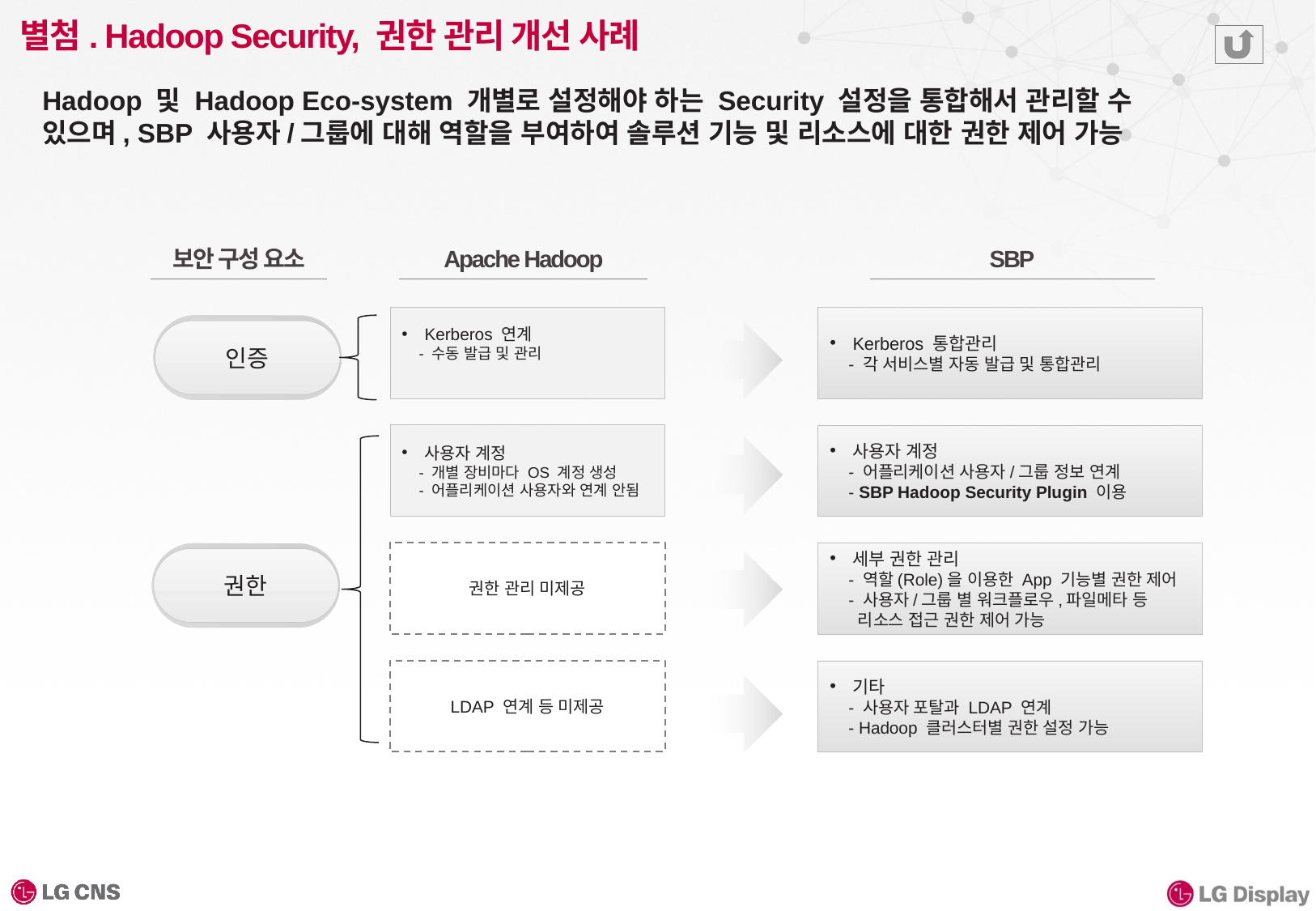

# 별첨. Hadoop Security, 권한 관리 개선 사례

Hadoop 및 Hadoop Eco-system 개별로 설정해야 하는 Security 설정을 통합해서 관리할 수 있으며, SBP 사용자/그룹에 대해 역할을 부여하여 솔루션 기능 및 리소스에 대한 권한 제어 가능
보안 구성 요소
Apache Hadoop
SBP
Kerberos 통합관리
    - 각 서비스별 자동 발급 및 통합관리
Kerberos 연계
    - 수동 발급 및 관리

인증

사용자 계정
    - 개별 장비마다 OS 계정 생성
    - 어플리케이션 사용자와 연계 안됨
사용자 계정
    - 어플리케이션 사용자/그룹 정보 연계
    - SBP Hadoop Security Plugin 이용

권한 관리 미제공
세부 권한 관리
    - 역할(Role)을 이용한 App 기능별 권한 제어
    - 사용자/그룹 별 워크플로우,파일메타 등
      리소스 접근 권한 제어 가능

권한

LDAP 연계 등 미제공
기타
    - 사용자 포탈과 LDAP 연계
    - Hadoop 클러스터별 권한 설정 가능